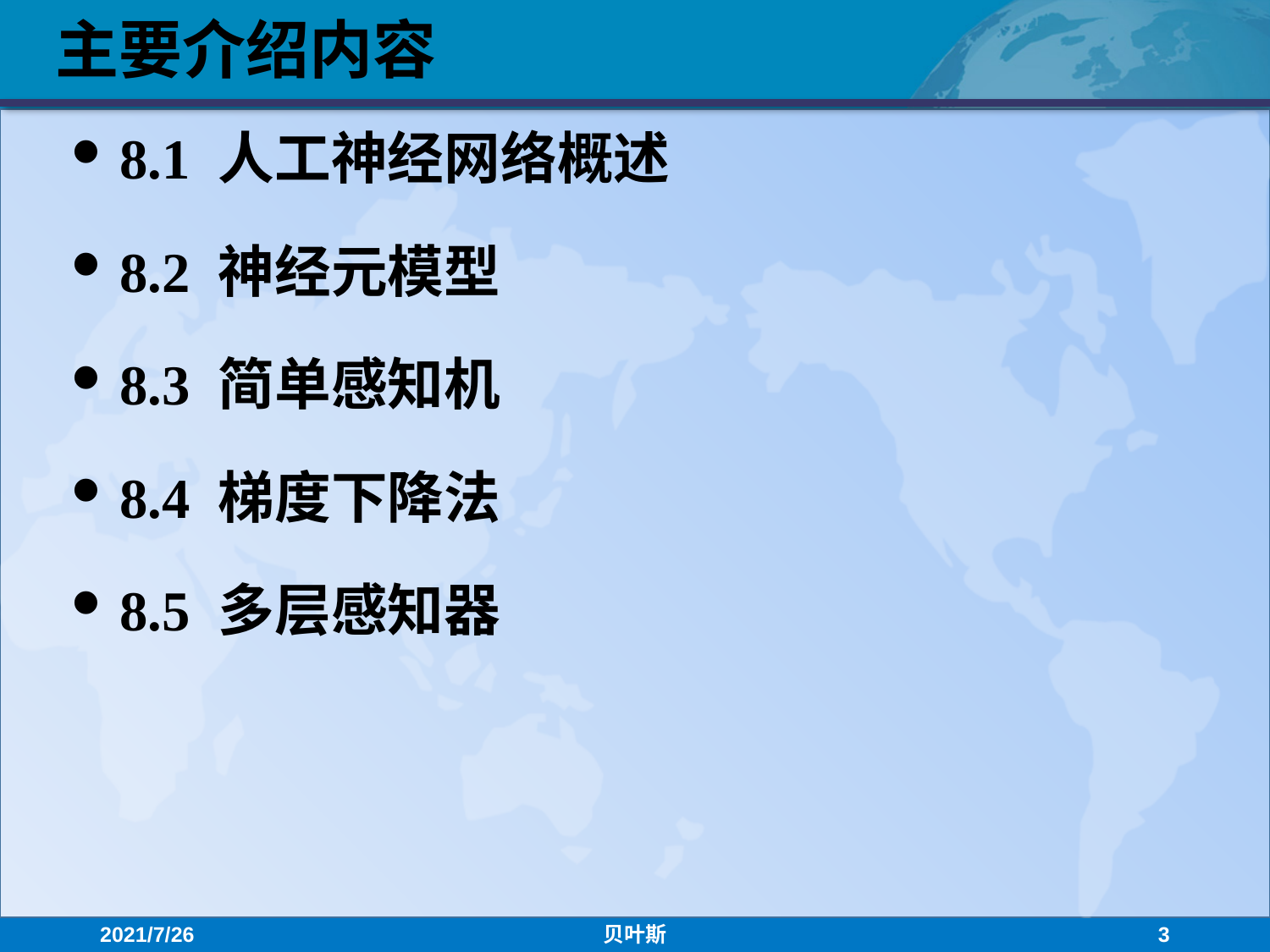

主要介绍内容
8.1 人工神经网络概述
8.2 神经元模型
8.3 简单感知机
8.4 梯度下降法
8.5 多层感知器

2021/7/26
贝叶斯
3